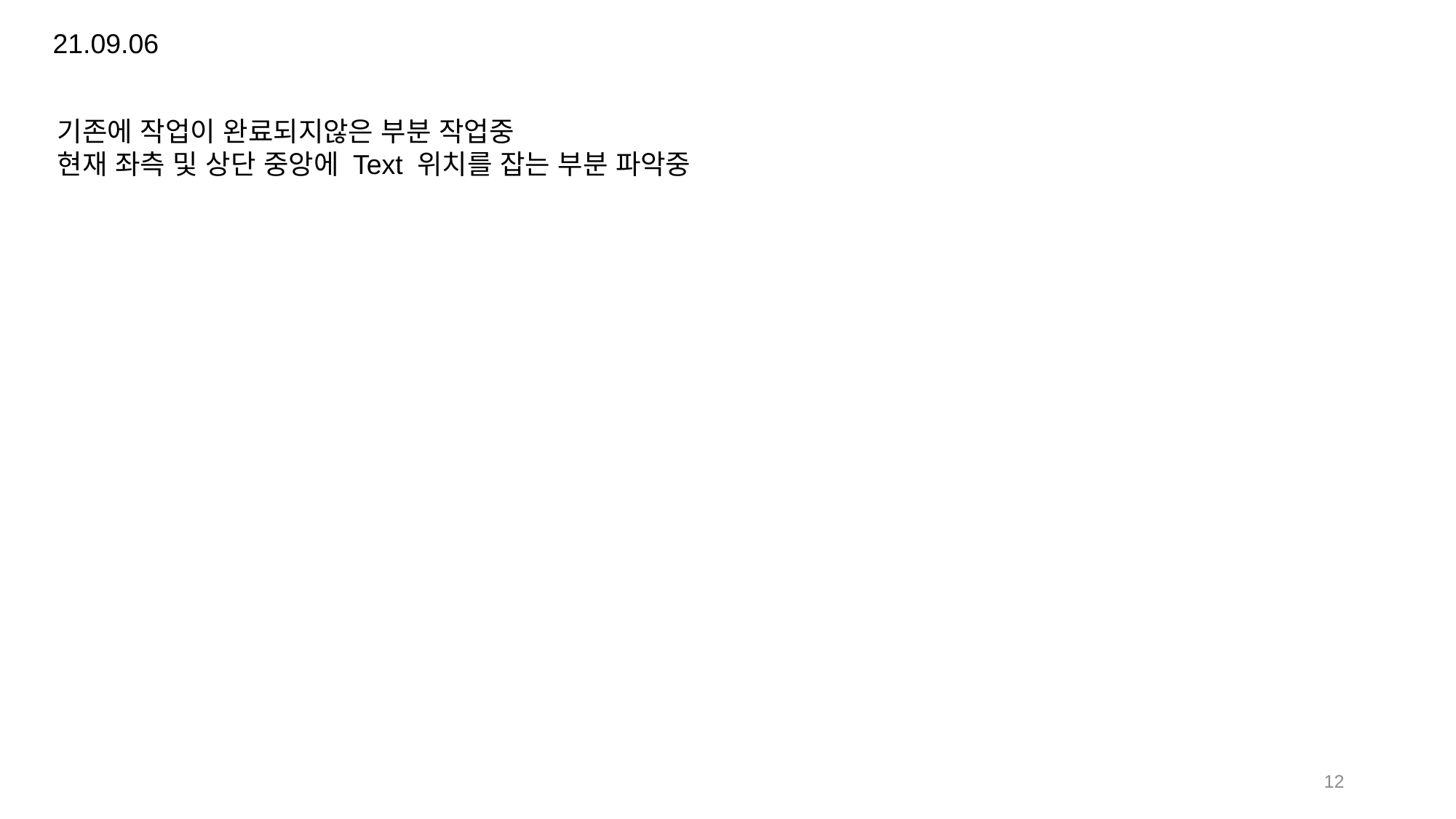

21.09.06
기존에 작업이 완료되지않은 부분 작업중
현재 좌측 및 상단 중앙에 Text 위치를 잡는 부분 파악중
12